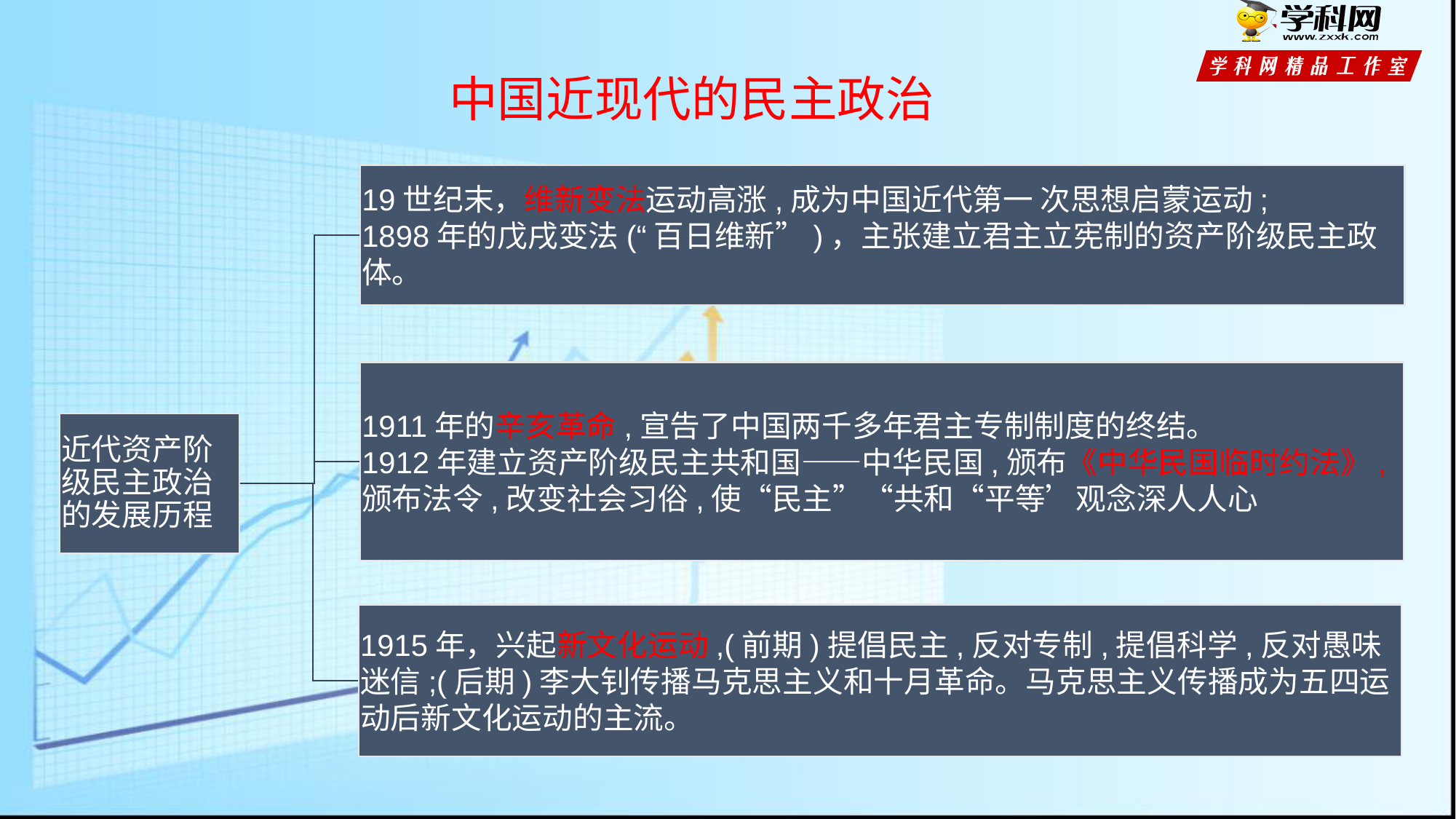

中国近现代的民主政治
近代资产阶级民主政治的发展历程
19世纪末，维新变法运动高涨,成为中国近代第一 次思想启蒙运动;
1898年的戊戌变法(“百日维新”)，主张建立君主立宪制的资产阶级民主政体。
1911年的辛亥革命,宣告了中国两千多年君主专制制度的终结。
1912年建立资产阶级民主共和国——中华民国,颁布《中华民国临时约法》,颁布法令,改变社会习俗,使“民主”“共和“平等’观念深人人心
1915年，兴起新文化运动,(前期)提倡民主,反对专制,提倡科学,反对愚味迷信;(后期)李大钊传播马克思主义和十月革命。马克思主义传播成为五四运动后新文化运动的主流。